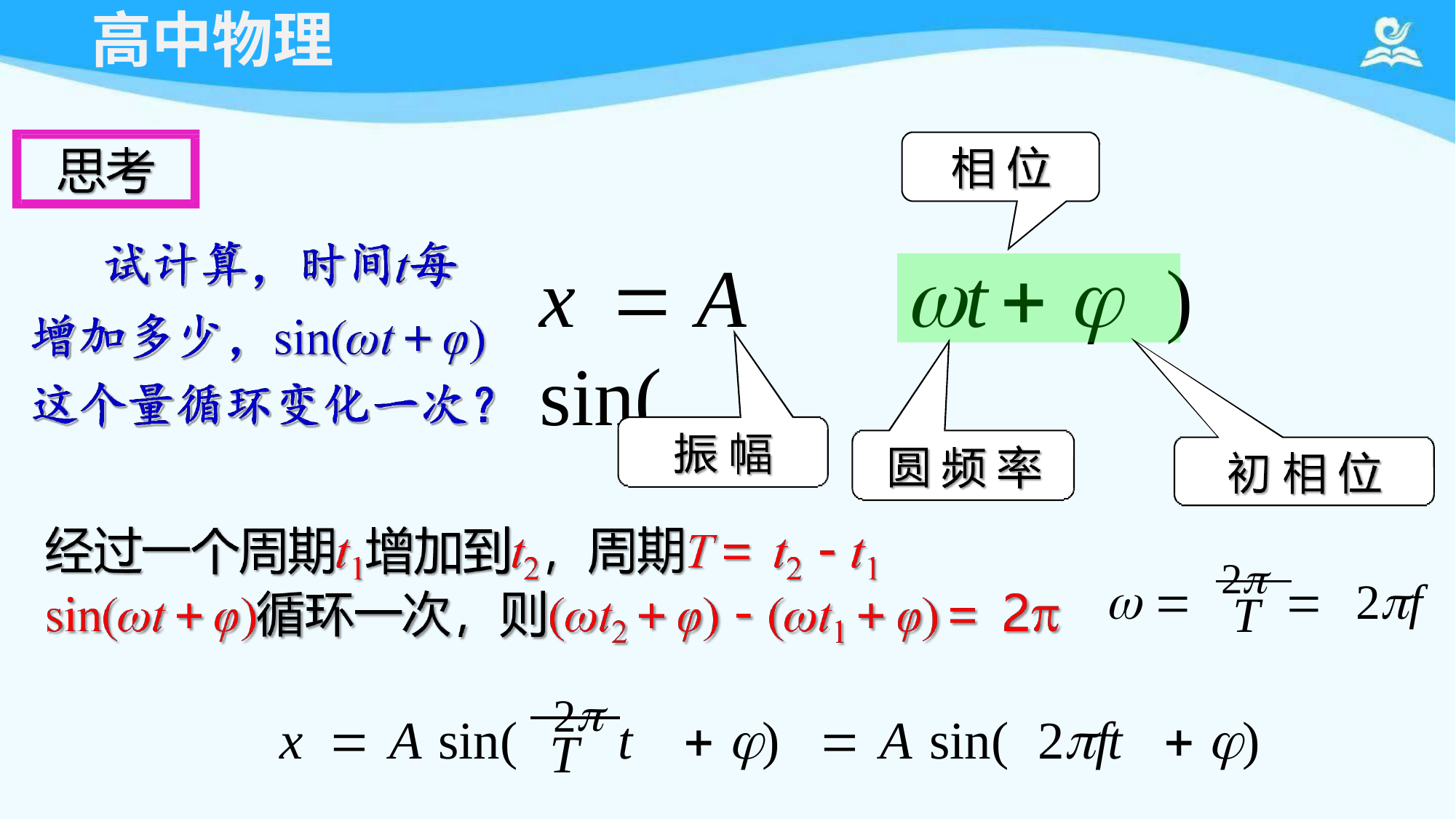

# 高中物理

x	=	A sin(
)
ωt + ϕ

ω =	2π =	2πf

T
x	=	A sin(	2π t	+ ϕ)	=	A sin(	2πft	+ ϕ)

T